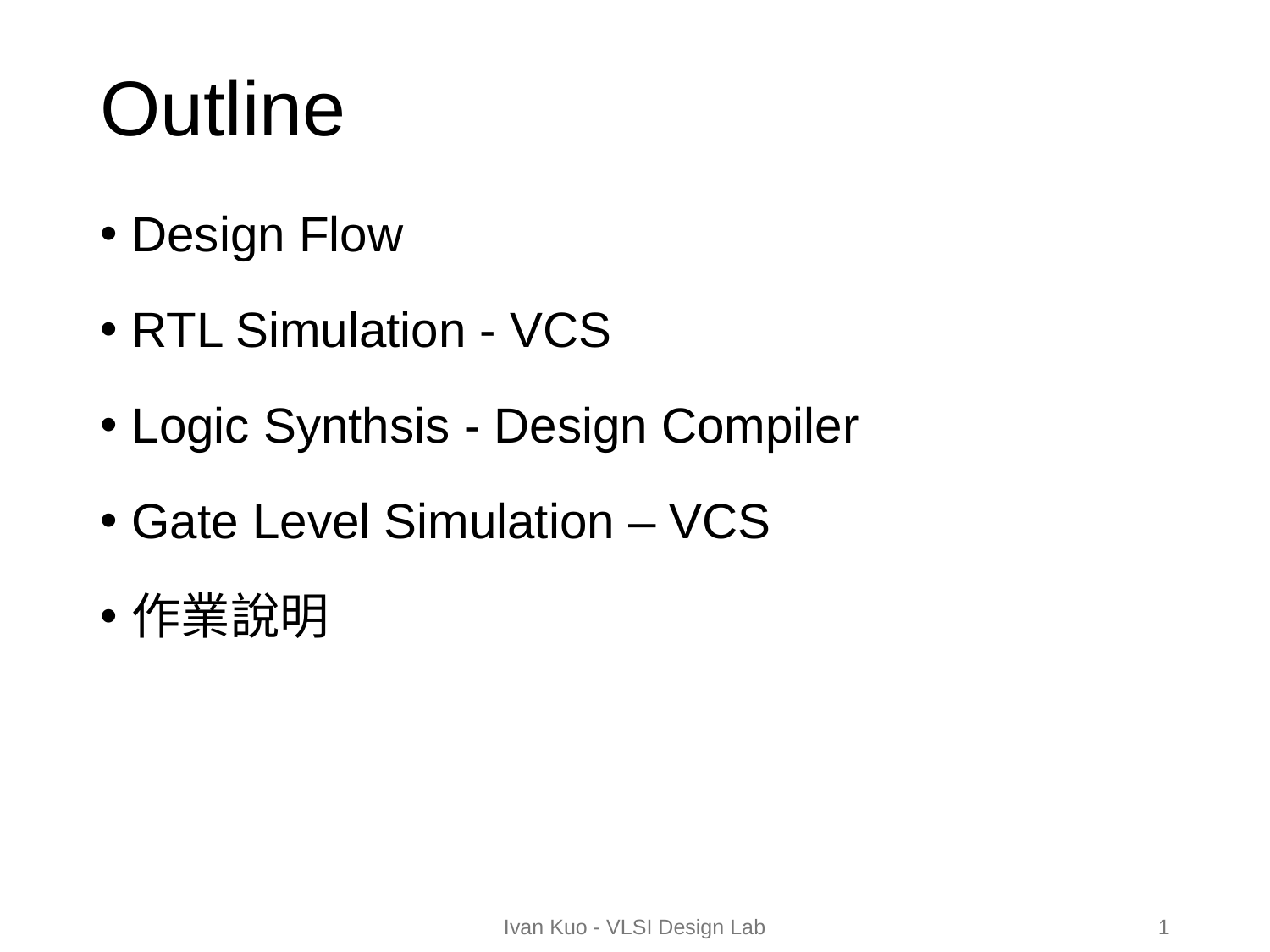

# Outline
Design Flow
RTL Simulation - VCS
Logic Synthsis - Design Compiler
Gate Level Simulation – VCS
作業說明
Ivan Kuo - VLSI Design Lab
1